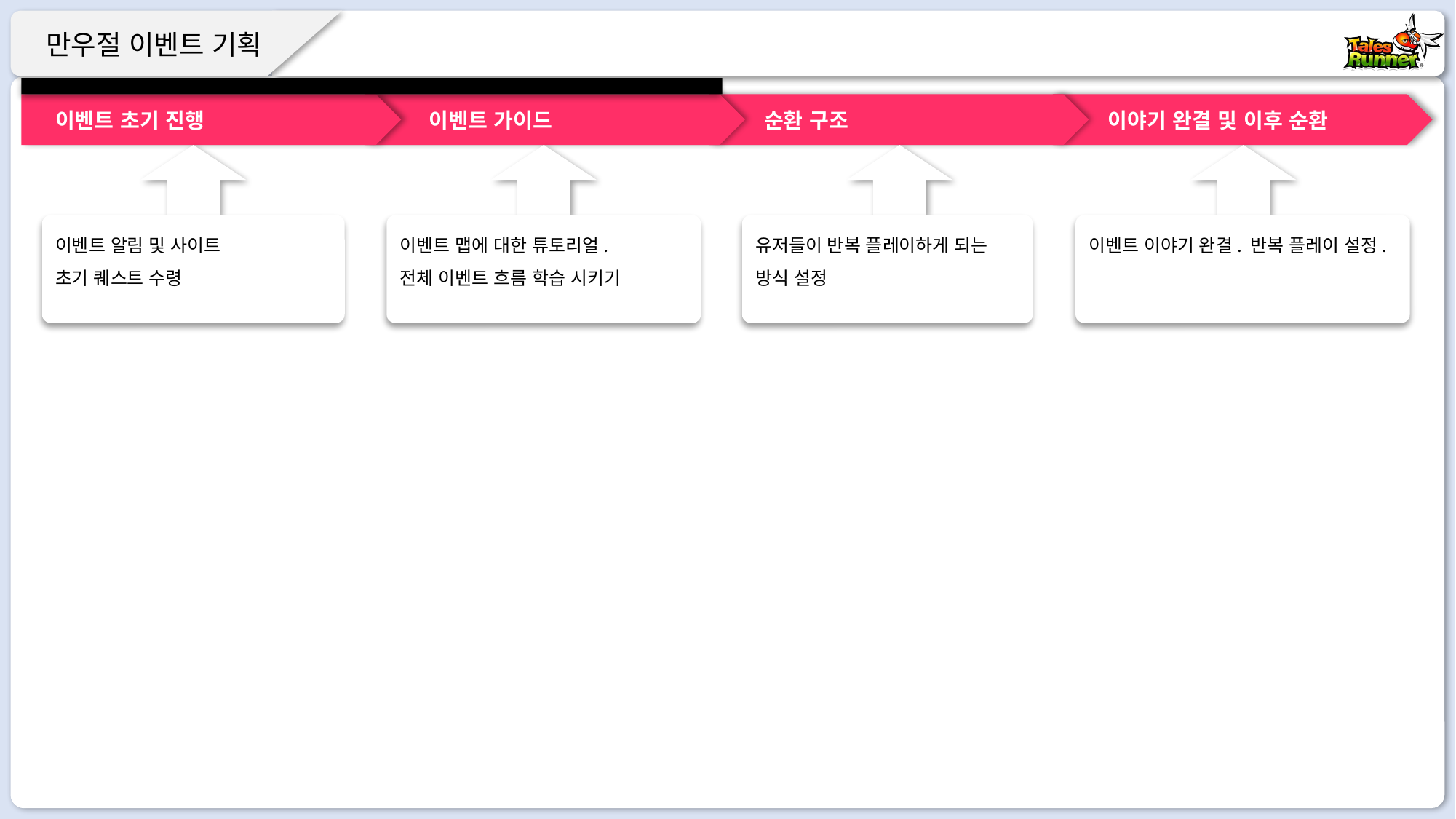

이벤트 초기 진행
        이벤트 가이드
        순환 구조
        이야기 완결 및 이후 순환

이벤트 알림 및 사이트
초기 퀘스트 수령
이벤트 맵에 대한 튜토리얼.
전체 이벤트 흐름 학습 시키기
유저들이 반복 플레이하게 되는 방식 설정
이벤트 이야기 완결. 반복 플레이 설정.